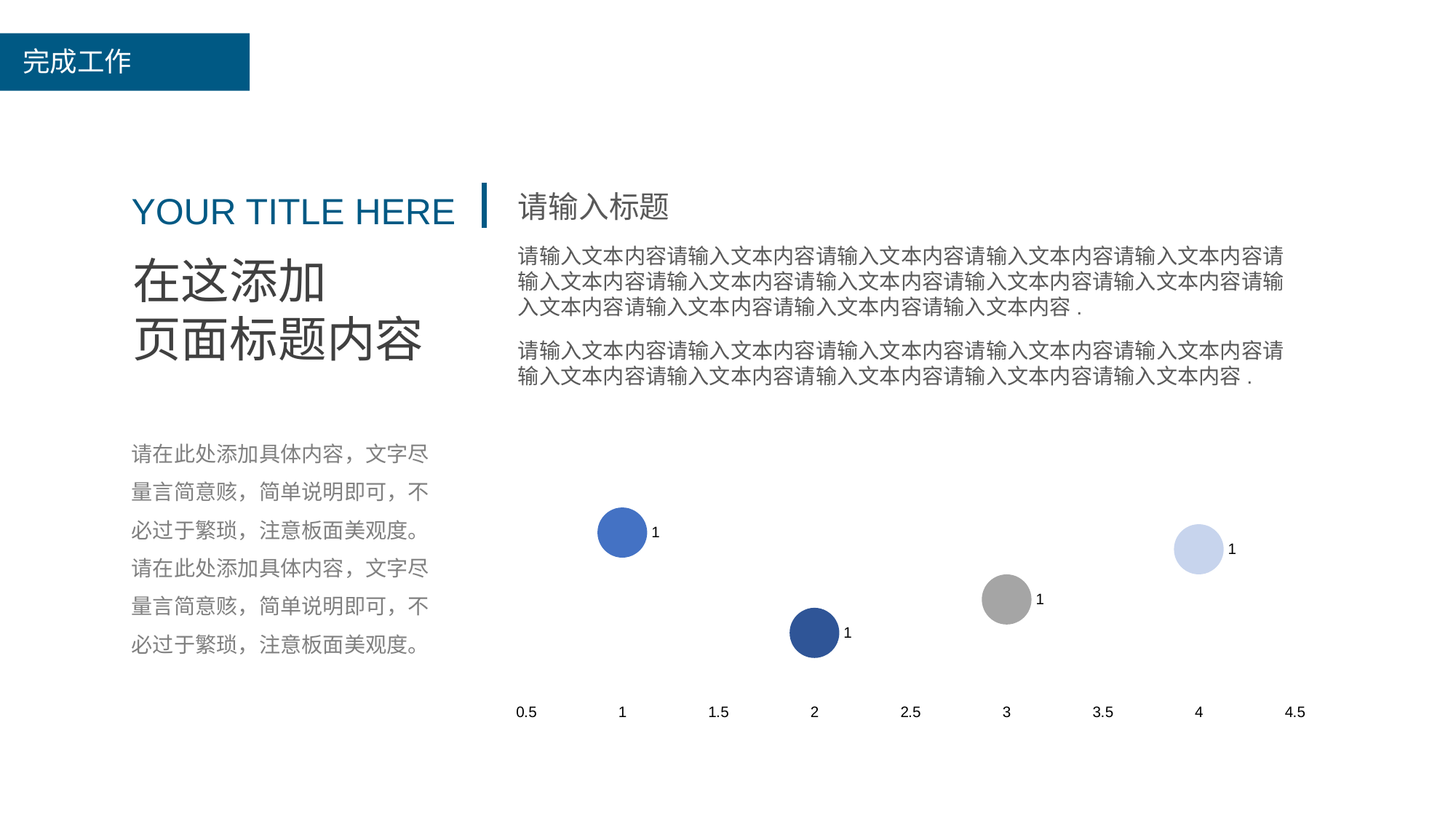

完成工作
YOUR TITLE HERE
请输入标题
请输入文本内容请输入文本内容请输入文本内容请输入文本内容请输入文本内容请输入文本内容请输入文本内容请输入文本内容请输入文本内容请输入文本内容请输入文本内容请输入文本内容请输入文本内容请输入文本内容.
请输入文本内容请输入文本内容请输入文本内容请输入文本内容请输入文本内容请输入文本内容请输入文本内容请输入文本内容请输入文本内容请输入文本内容.
在这添加
页面标题内容
请在此处添加具体内容，文字尽量言简意赅，简单说明即可，不必过于繁琐，注意板面美观度。请在此处添加具体内容，文字尽量言简意赅，简单说明即可，不必过于繁琐，注意板面美观度。

### Chart

| Category | 系列 1 |
|---|---|